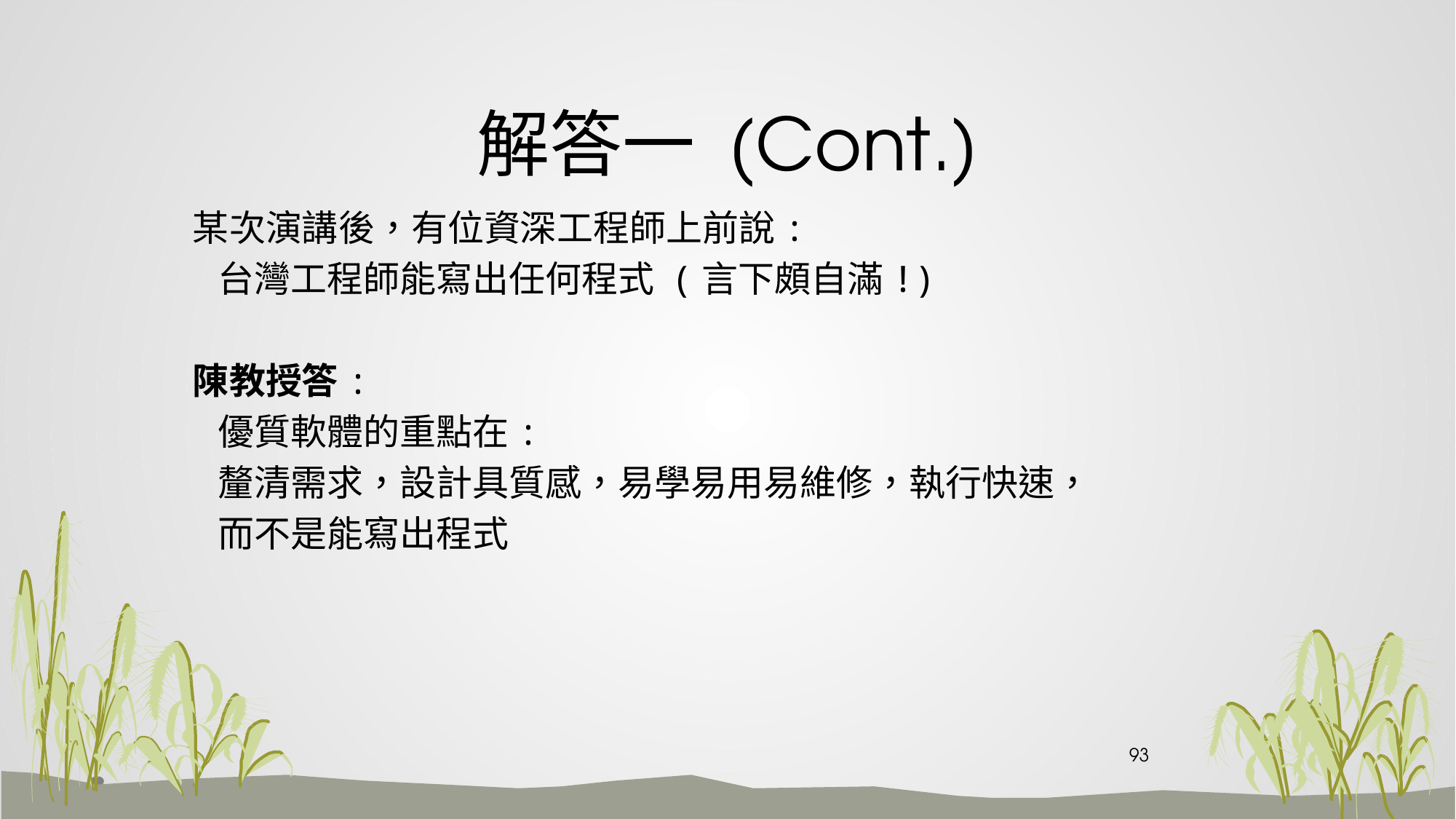

# 解答一 (Cont.)
某次演講後，有位資深工程師上前說:
  台灣工程師能寫出任何程式 (言下頗自滿!)

陳教授答:
  優質軟體的重點在:
  釐清需求，設計具質感，易學易用易維修，執行快速，
  而不是能寫出程式
93